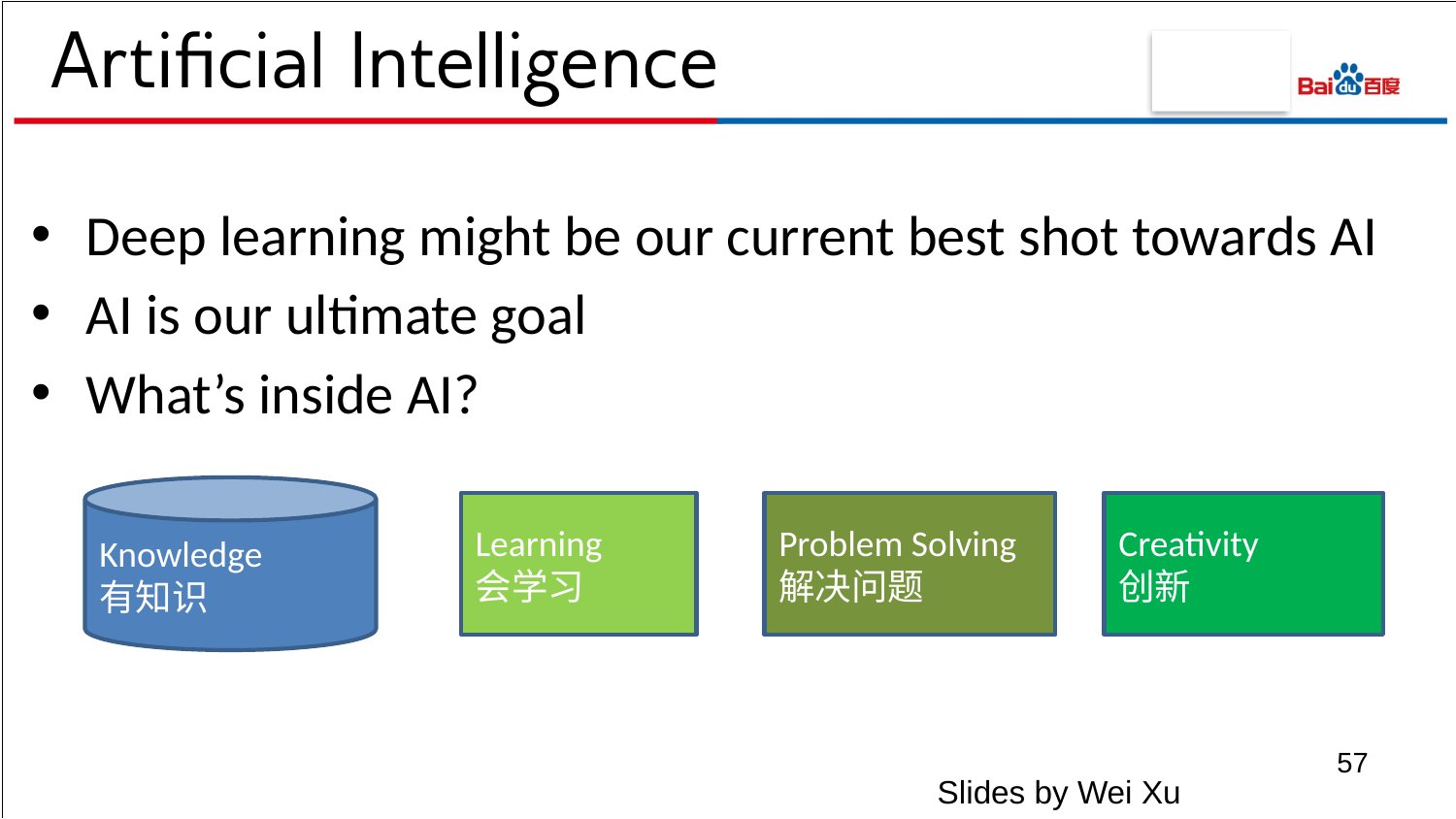

# Artificial Intelligence
Deep learning might be our current best shot towards AI
AI is our ultimate goal
What’s inside AI?

Knowledge
有知识
Learning
会学习
Problem Solving
解决问题
Creativity
创新
57
Slides by Wei Xu